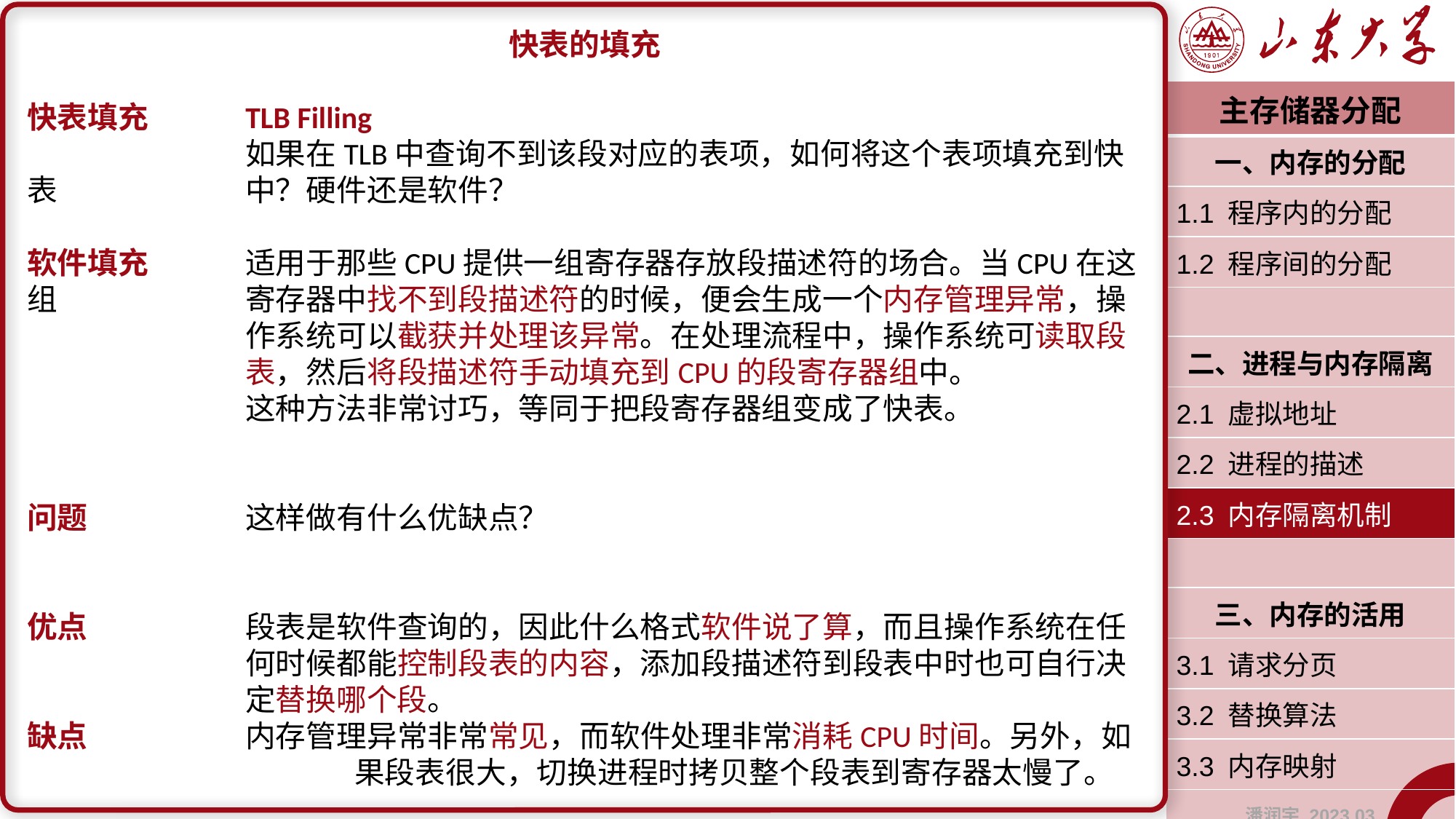

快表的填充

快表填充	TLB Filling
		如果在TLB中查询不到该段对应的表项，如何将这个表项填充到快表		中？硬件还是软件？

软件填充	适用于那些CPU提供一组寄存器存放段描述符的场合。当CPU在这组		寄存器中找不到段描述符的时候，便会生成一个内存管理异常，操		作系统可以截获并处理该异常。在处理流程中，操作系统可读取段		表，然后将段描述符手动填充到CPU的段寄存器组中。
		这种方法非常讨巧，等同于把段寄存器组变成了快表。

问题		这样做有什么优缺点？

优点		段表是软件查询的，因此什么格式软件说了算，而且操作系统在任		何时候都能控制段表的内容，添加段描述符到段表中时也可自行决		定替换哪个段。
缺点		内存管理异常非常常见，而软件处理非常消耗CPU时间。另外，如			果段表很大，切换进程时拷贝整个段表到寄存器太慢了。
| 主存储器分配 |
| --- |
| 一、内存的分配 |
| 1.1 程序内的分配 |
| 1.2 程序间的分配 |
|  |
| 二、进程与内存隔离 |
| 2.1 虚拟地址 |
| 2.2 进程的描述 |
| 2.3 内存隔离机制 |
|  |
| 三、内存的活用 |
| 3.1 请求分页 |
| 3.2 替换算法 |
| 3.3 内存映射 |
| 潘润宇 2023.03 |